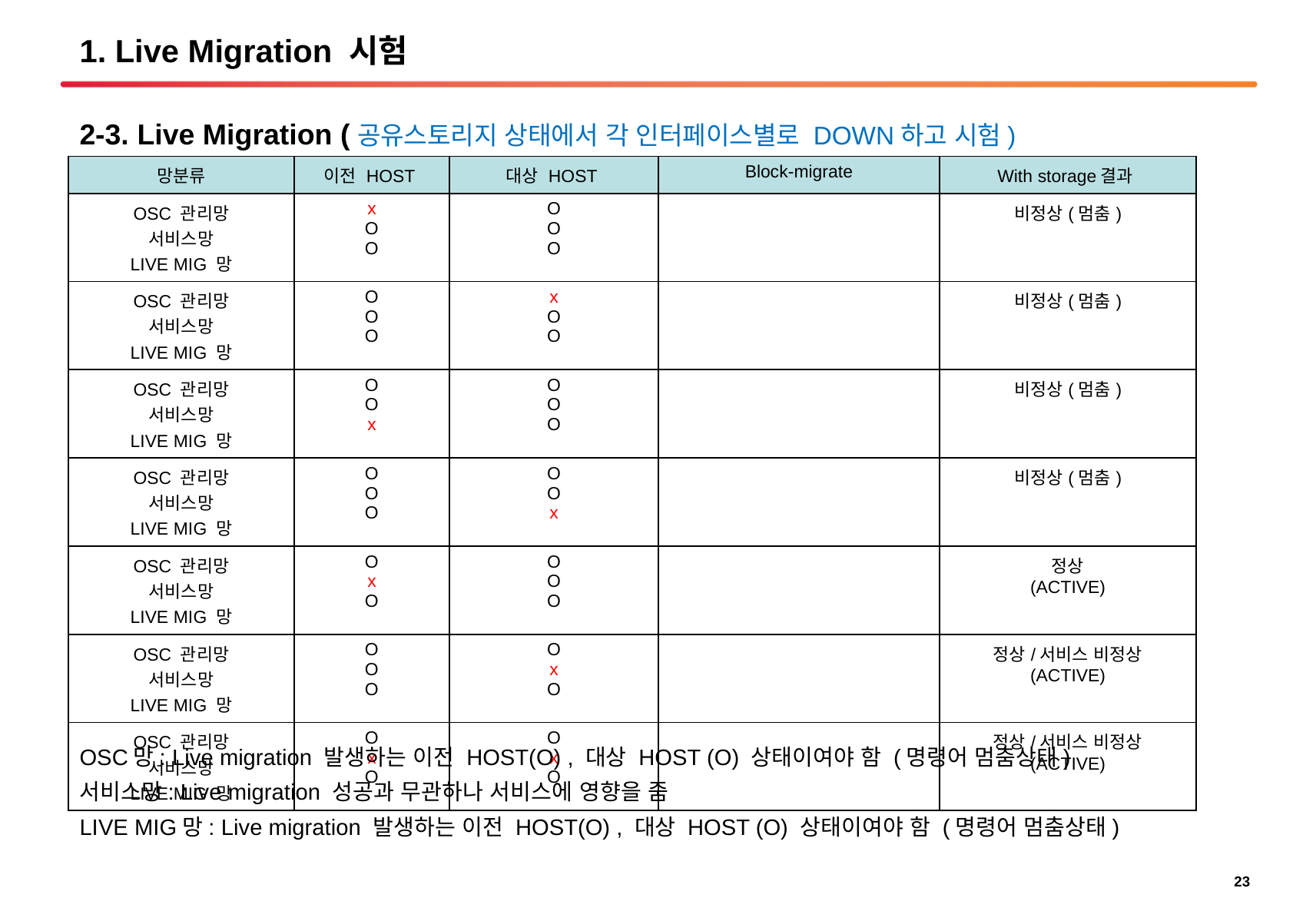

# 1. Live Migration 시험

2-3. Live Migration (공유스토리지 상태에서 각 인터페이스별로 DOWN하고 시험)
| 망분류 | 이전 HOST | 대상 HOST | Block-migrate | With storage결과 |
| --- | --- | --- | --- | --- |
| OSC 관리망 서비스망 LIVE MIG 망 | x O O | O O O |  | 비정상(멈춤) |
| OSC 관리망 서비스망 LIVE MIG 망 | O O O | x O O |  | 비정상(멈춤) |
| OSC 관리망 서비스망 LIVE MIG 망 | O O x | O O O |  | 비정상(멈춤) |
| OSC 관리망 서비스망 LIVE MIG 망 | O O O | O O x |  | 비정상(멈춤) |
| OSC 관리망 서비스망 LIVE MIG 망 | O x O | O O O |  | 정상 (ACTIVE) |
| OSC 관리망 서비스망 LIVE MIG 망 | O O O | O x O |  | 정상/서비스 비정상 (ACTIVE) |
| OSC 관리망 서비스망 LIVE MIG 망 | O x O | O x O |  | 정상/서비스 비정상 (ACTIVE) |
OSC망: Live migration 발생하는 이전 HOST(O) , 대상 HOST (O) 상태이여야 함 (명령어 멈춤상태)
서비스망: Live migration 성공과 무관하나 서비스에 영향을 줌
LIVE MIG망: Live migration 발생하는 이전 HOST(O) , 대상 HOST (O) 상태이여야 함 (명령어 멈춤상태)